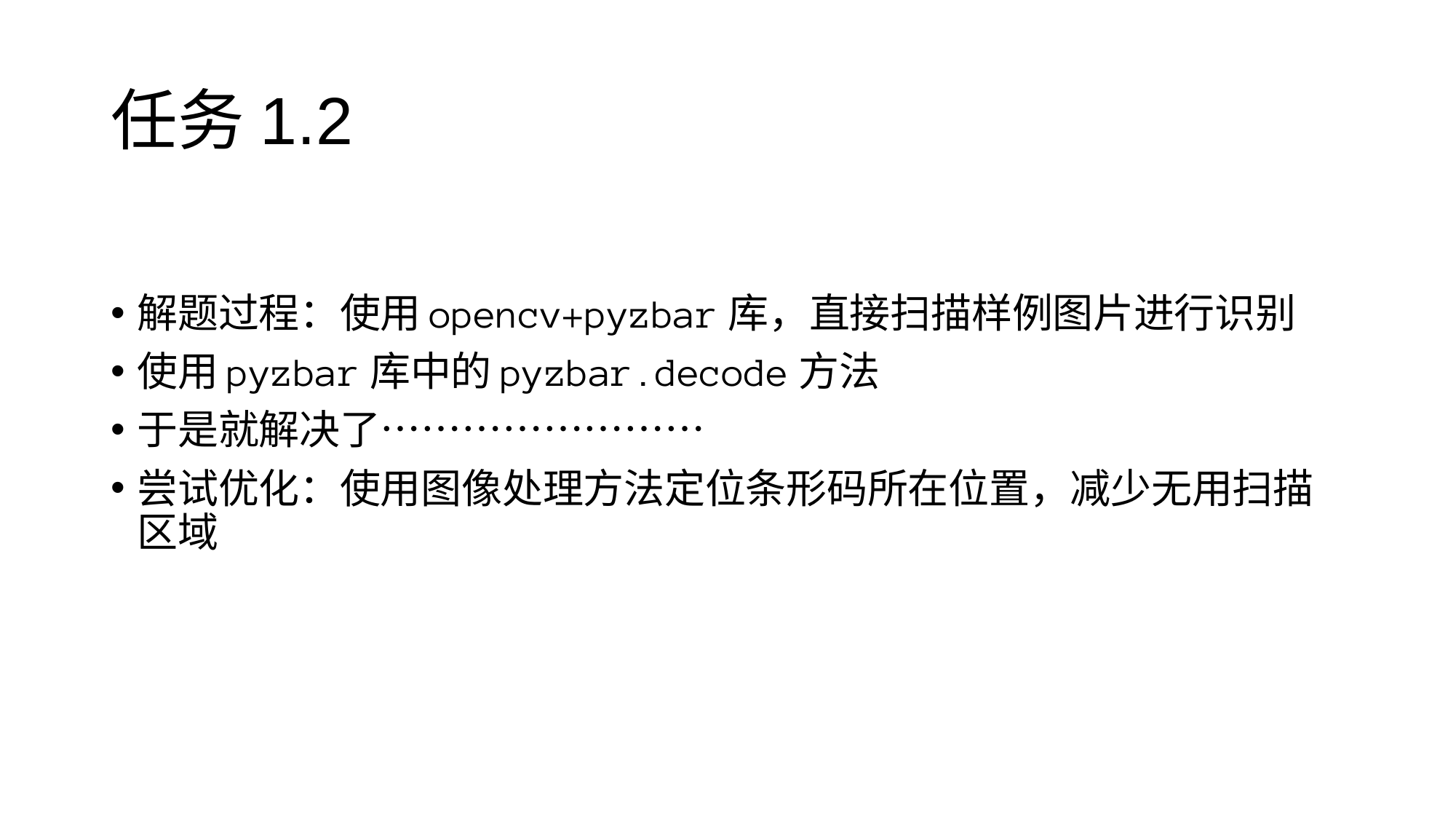

# 任务1.2
解题过程：使用opencv+pyzbar库，直接扫描样例图片进行识别
使用pyzbar库中的pyzbar.decode方法
于是就解决了……………………
尝试优化：使用图像处理方法定位条形码所在位置，减少无用扫描区域